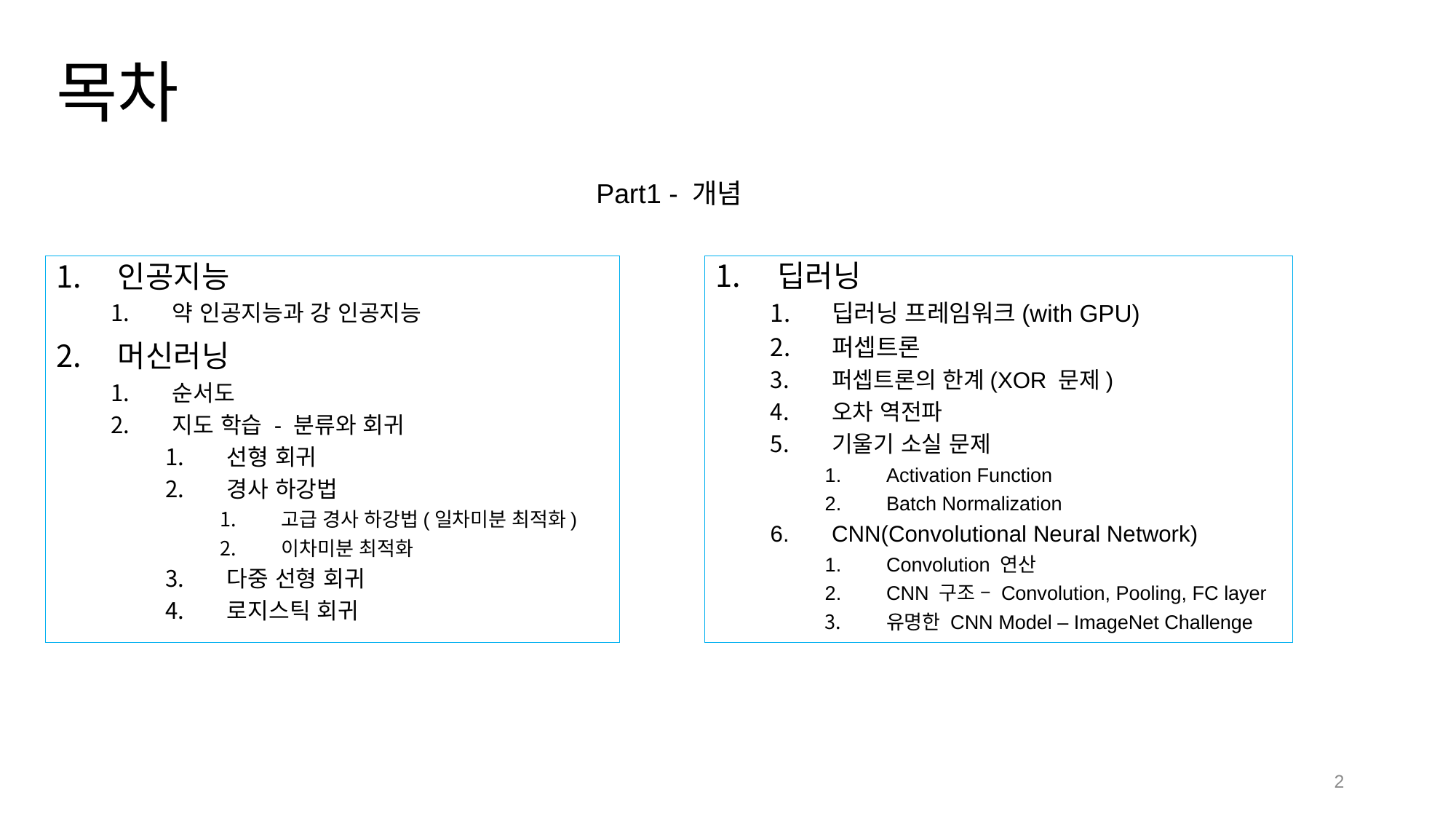

# 목차
Part1 - 개념
인공지능
약 인공지능과 강 인공지능
머신러닝
순서도
지도 학습 - 분류와 회귀
선형 회귀
경사 하강법
고급 경사 하강법(일차미분 최적화)
이차미분 최적화
다중 선형 회귀
로지스틱 회귀
딥러닝
딥러닝 프레임워크(with GPU)
퍼셉트론
퍼셉트론의 한계(XOR 문제)
오차 역전파
기울기 소실 문제
Activation Function
Batch Normalization
CNN(Convolutional Neural Network)
Convolution 연산
CNN 구조 – Convolution, Pooling, FC layer
유명한 CNN Model – ImageNet Challenge

2